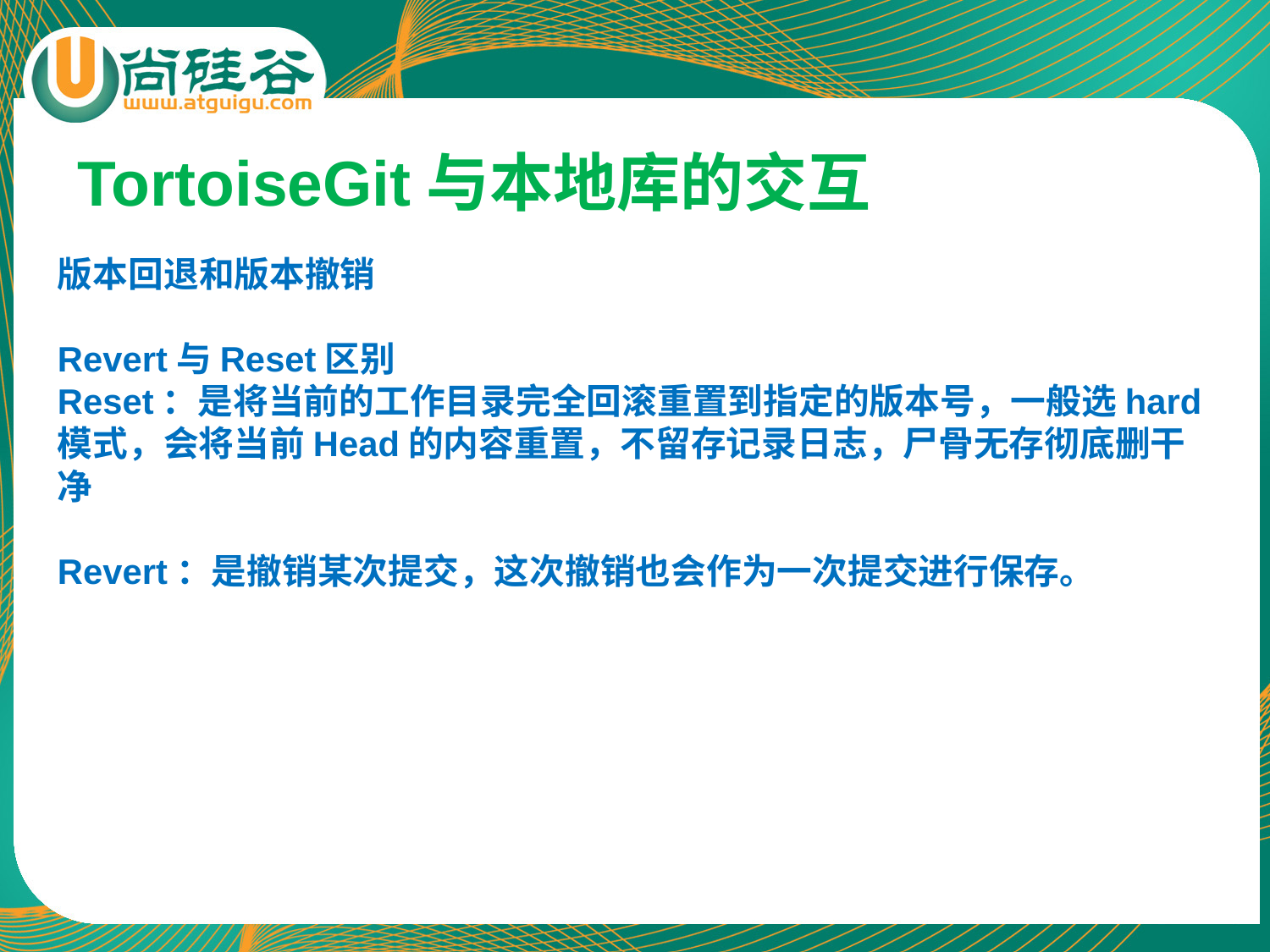

TortoiseGit与本地库的交互
版本回退和版本撤销

Revert与Reset区别
Reset：是将当前的工作目录完全回滚重置到指定的版本号，一般选hard模式，会将当前Head的内容重置，不留存记录日志，尸骨无存彻底删干净

Revert：是撤销某次提交，这次撤销也会作为一次提交进行保存。